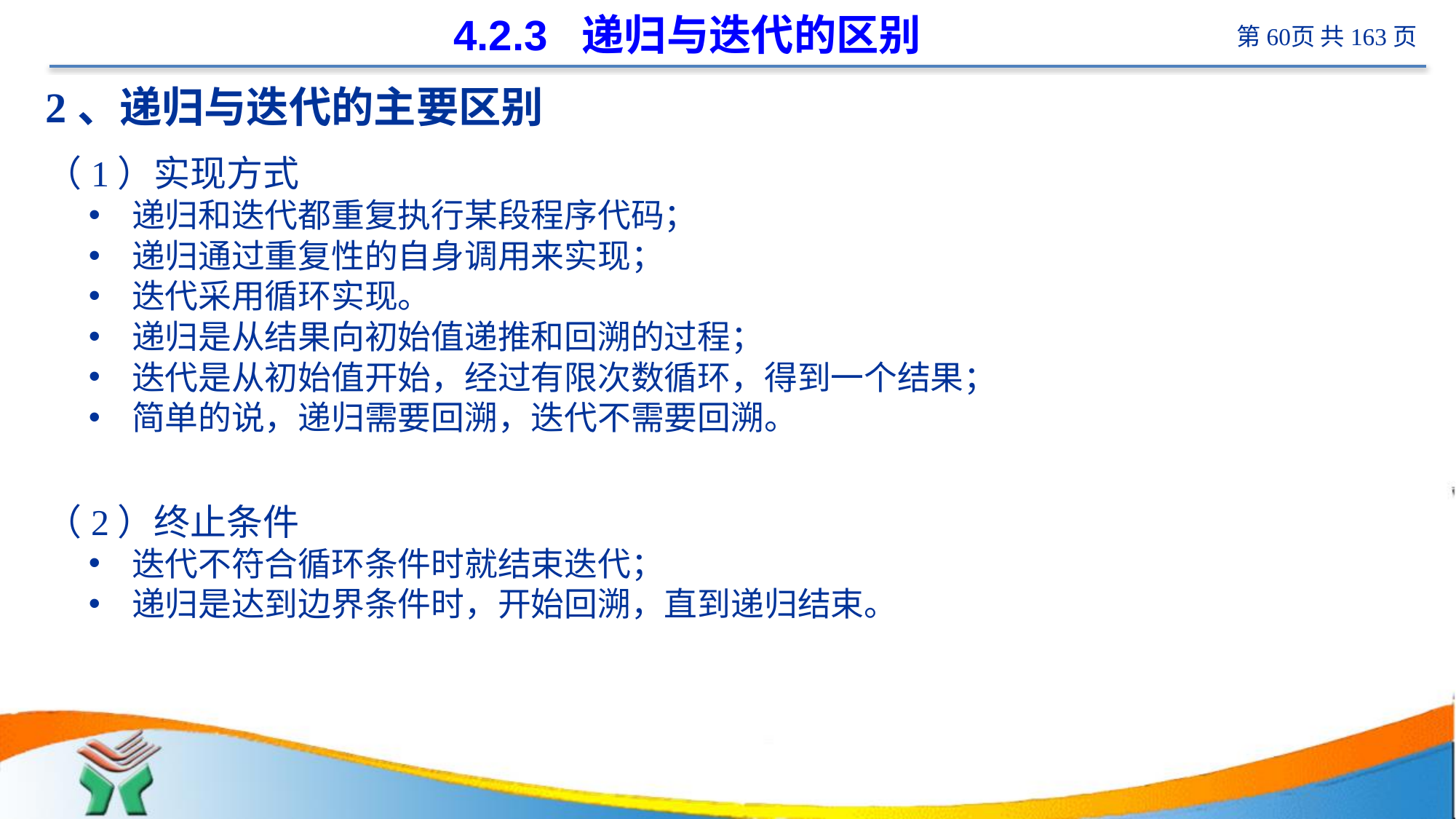

# 4.2.3  递归与迭代的区别
2、递归与迭代的主要区别

（1）实现方式
递归和迭代都重复执行某段程序代码；
递归通过重复性的自身调用来实现；
迭代采用循环实现。
递归是从结果向初始值递推和回溯的过程；
迭代是从初始值开始，经过有限次数循环，得到一个结果；
简单的说，递归需要回溯，迭代不需要回溯。

（2）终止条件
迭代不符合循环条件时就结束迭代；
递归是达到边界条件时，开始回溯，直到递归结束。